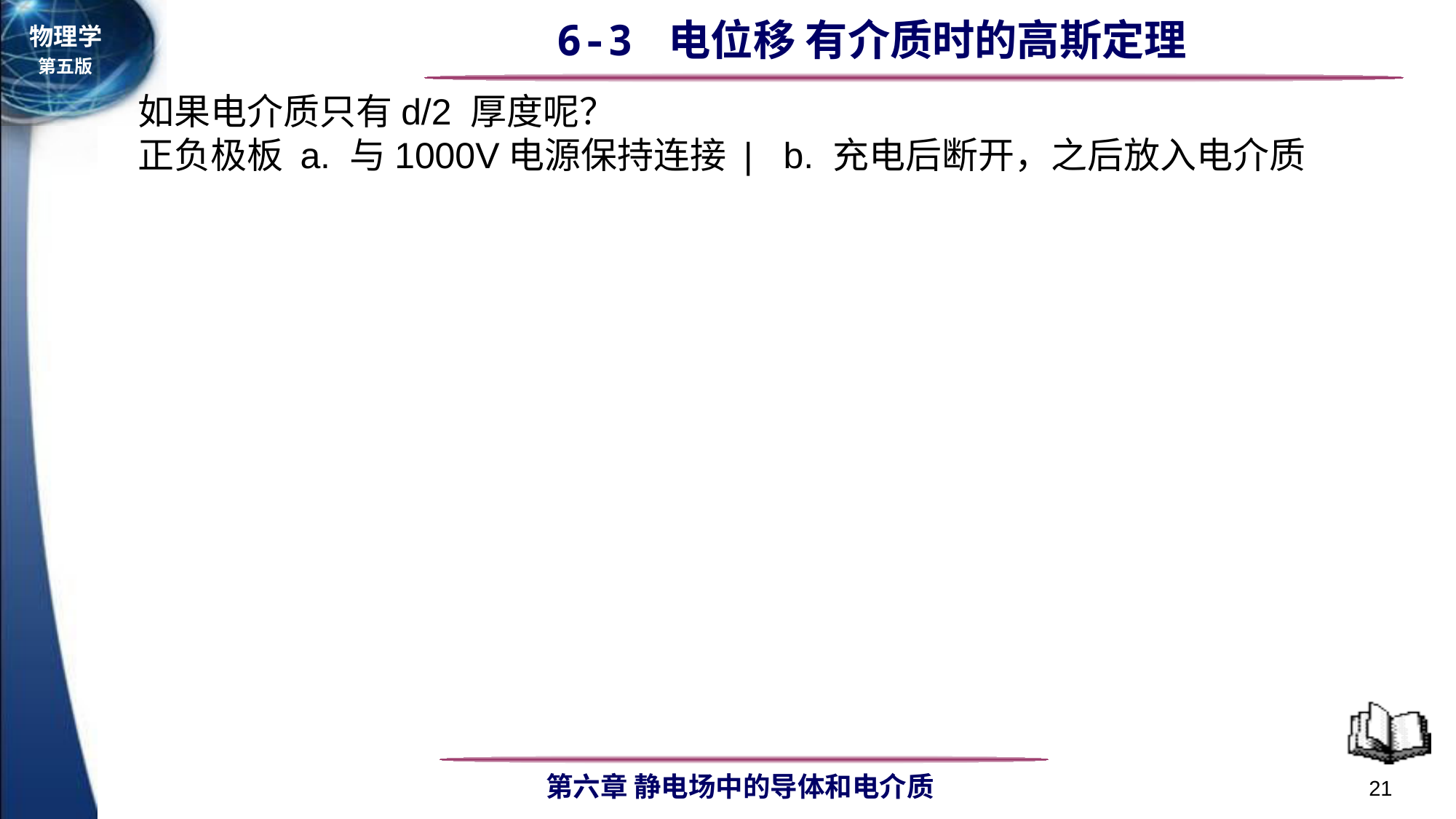

如果电介质只有d/2 厚度呢？
正负极板 a. 与1000V电源保持连接 |   b. 充电后断开，之后放入电介质
21